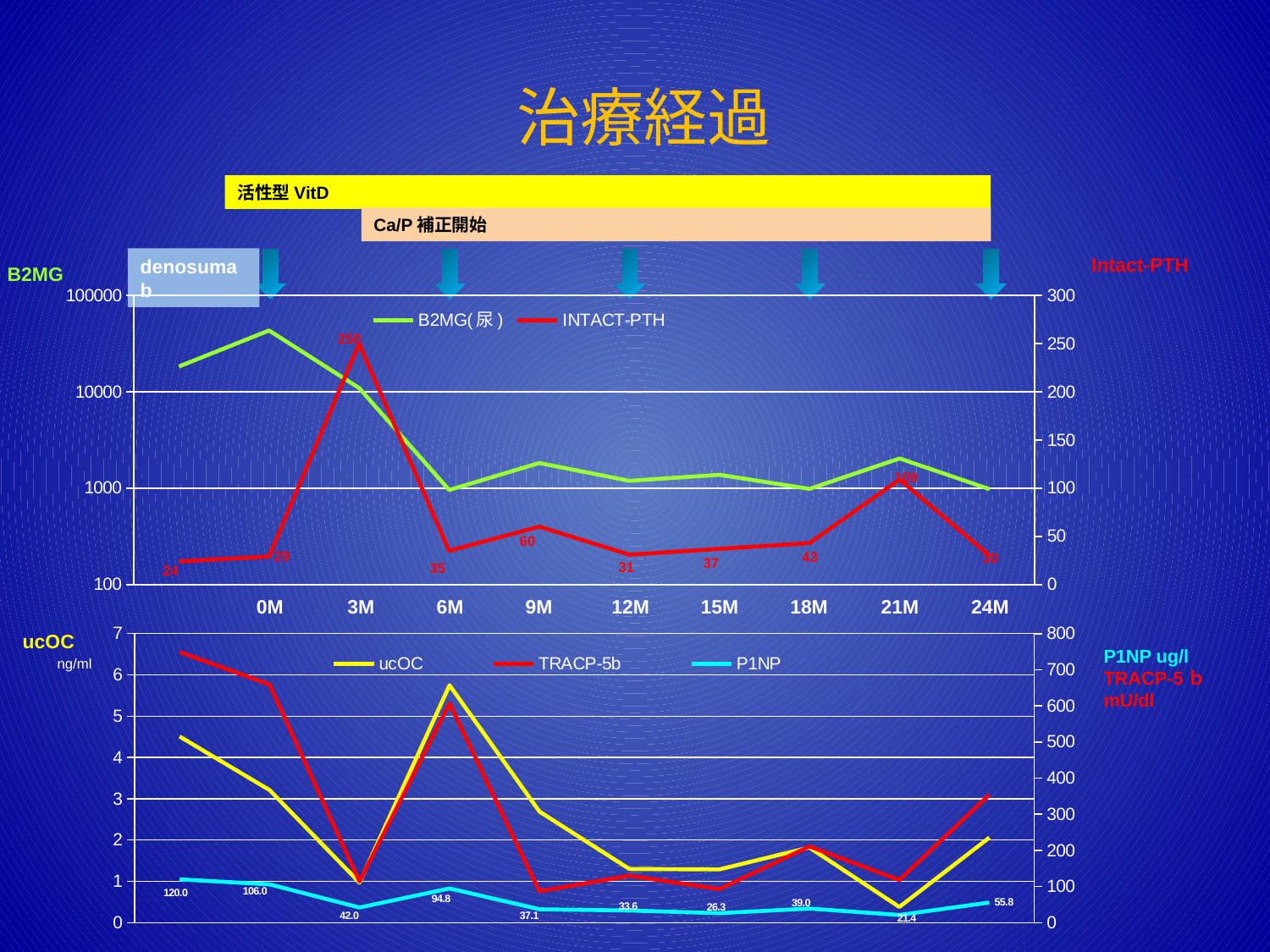

# 治療経過
活性型VitD
Ca/P補正開始
Intact-PTH
denosumab

B2MG

### Chart

| Category | B2MG(尿) | INTACT-PTH |
|---|---|---|
| -1 | 18291.0 | 24.0 |
| 0 | 43272.0 | 29.0 |
| 3 | 10945.0 | 250.0 |
| 6 | 957.0 | 35.0 |
| 9 | 1822.0 | 60.0 |
| 12 | 1192.0 | 31.0 |
| 15 | 1375.0 | 37.0 |
| 18 | 982.0 | 43.0 |
| 21 | 2031.0 | 109.0 |
| 24 | 975.0 | 30.0 |
0M
3M
6M
9M
12M
15M
18M
21M
24M

### Chart

| Category | ucOC | TRACP-5b | P1NP |
|---|---|---|---|
| -1 | 4.51 | 749.0 | 120.0 |
| 0 | 3.21 | 659.0 | 106.0 |
| 3 | 0.97 | 114.0 | 42.0 |
| 6 | 5.75 | 607.0 | 94.8 |
| 9 | 2.69 | 87.0 | 37.1 |
| 12 | 1.3 | 130.0 | 33.6 |
| 15 | 1.29 | 93.0 | 26.3 |
| 18 | 1.82 | 211.0 | 39.0 |
| 21 | 0.38 | 118.0 | 21.4 |
| 24 | 2.06 | 354.0 | 55.8 |
ucOC
P1NP ug/l
TRACP-5ｂ mU/dl
ng/ml